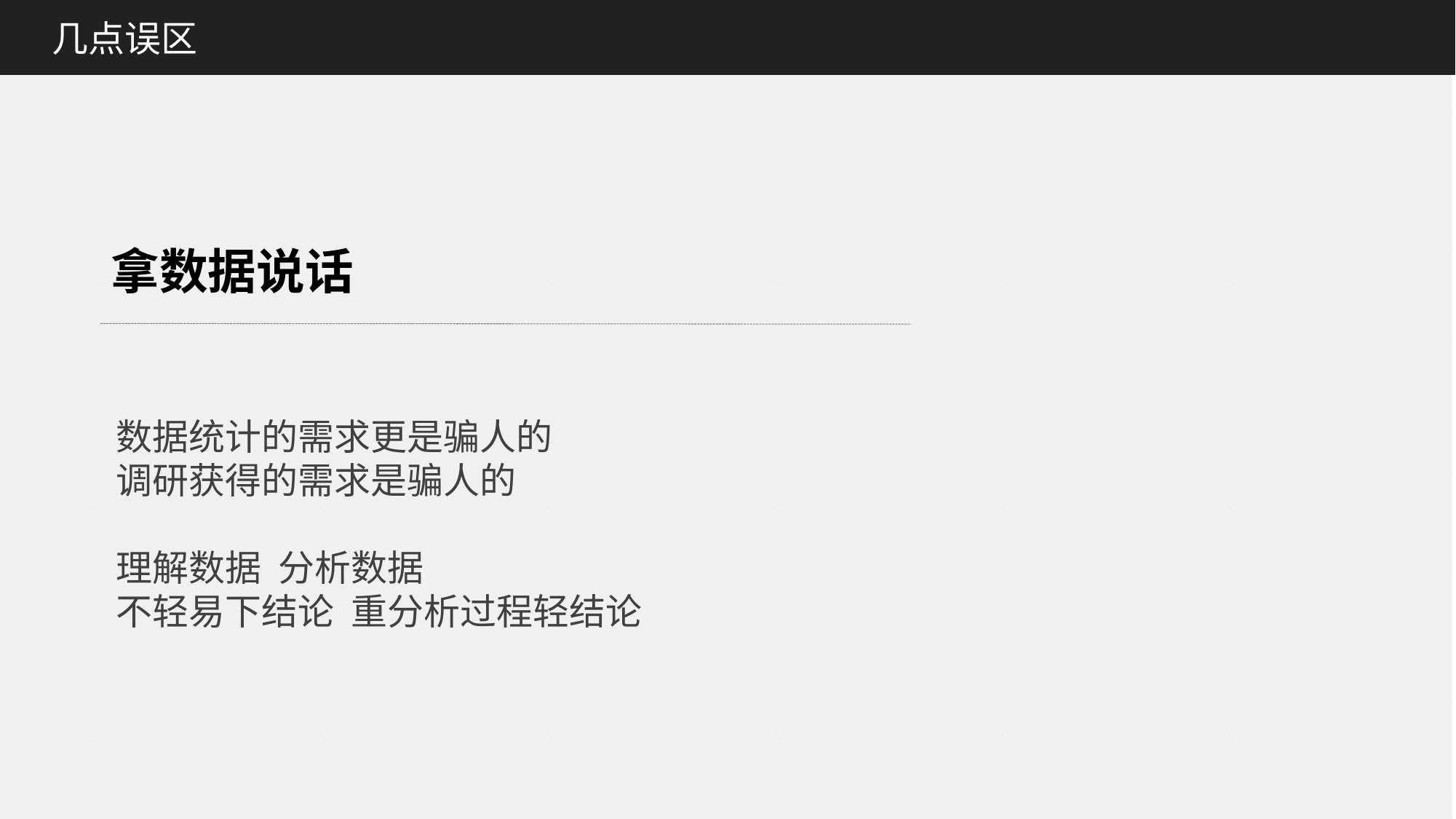

几点误区

拿数据说话
数据统计的需求更是骗人的
调研获得的需求是骗人的

理解数据  分析数据
不轻易下结论  重分析过程轻结论